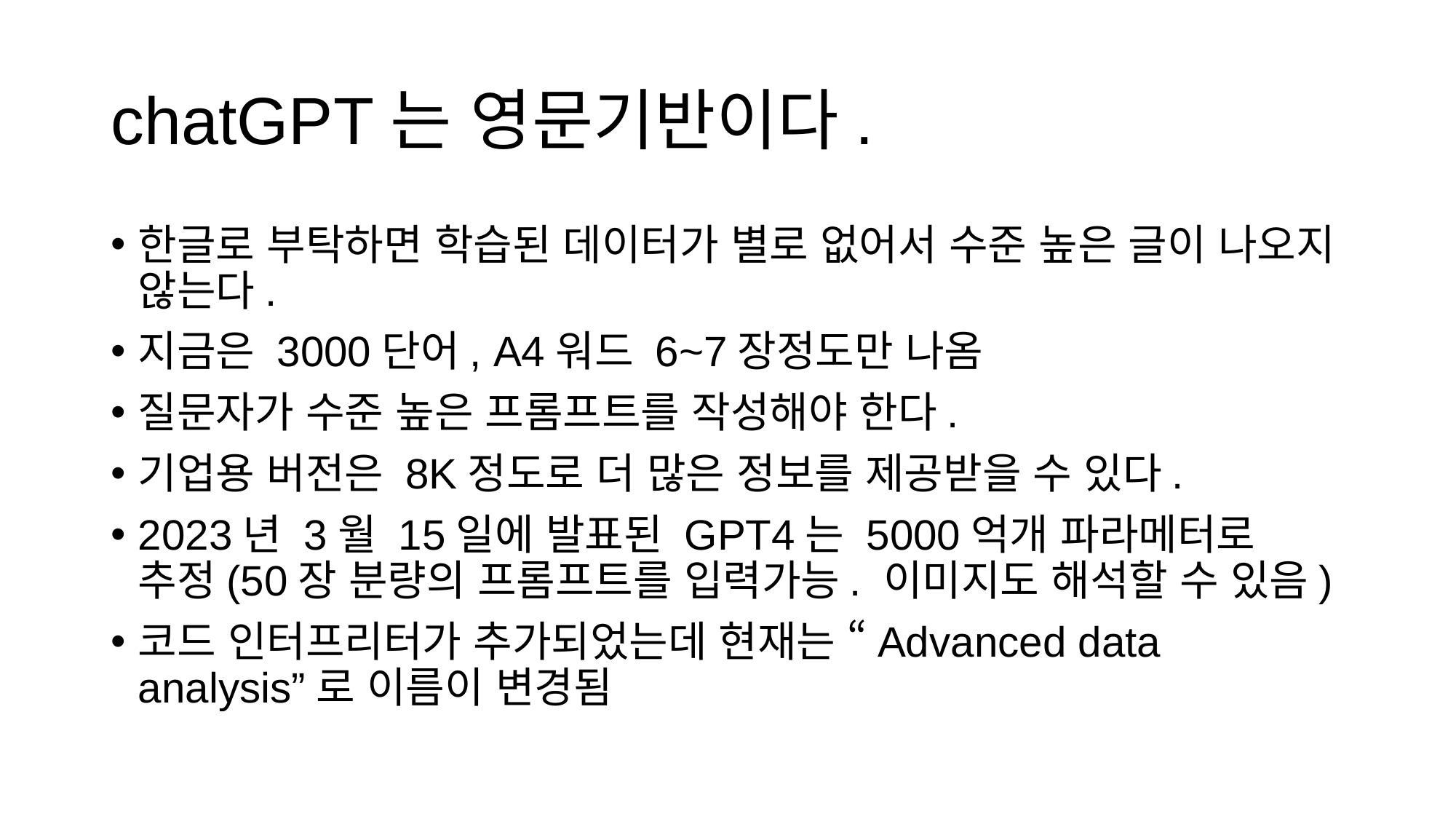

# chatGPT는 영문기반이다.
한글로 부탁하면 학습된 데이터가 별로 없어서 수준 높은 글이 나오지 않는다.
지금은 3000단어, A4워드 6~7장정도만 나옴
질문자가 수준 높은 프롬프트를 작성해야 한다.
기업용 버전은 8K정도로 더 많은 정보를 제공받을 수 있다.
2023년 3월 15일에 발표된 GPT4는 5000억개 파라메터로 추정(50장 분량의 프롬프트를 입력가능. 이미지도 해석할 수 있음)
코드 인터프리터가 추가되었는데 현재는 “Advanced data analysis”로 이름이 변경됨